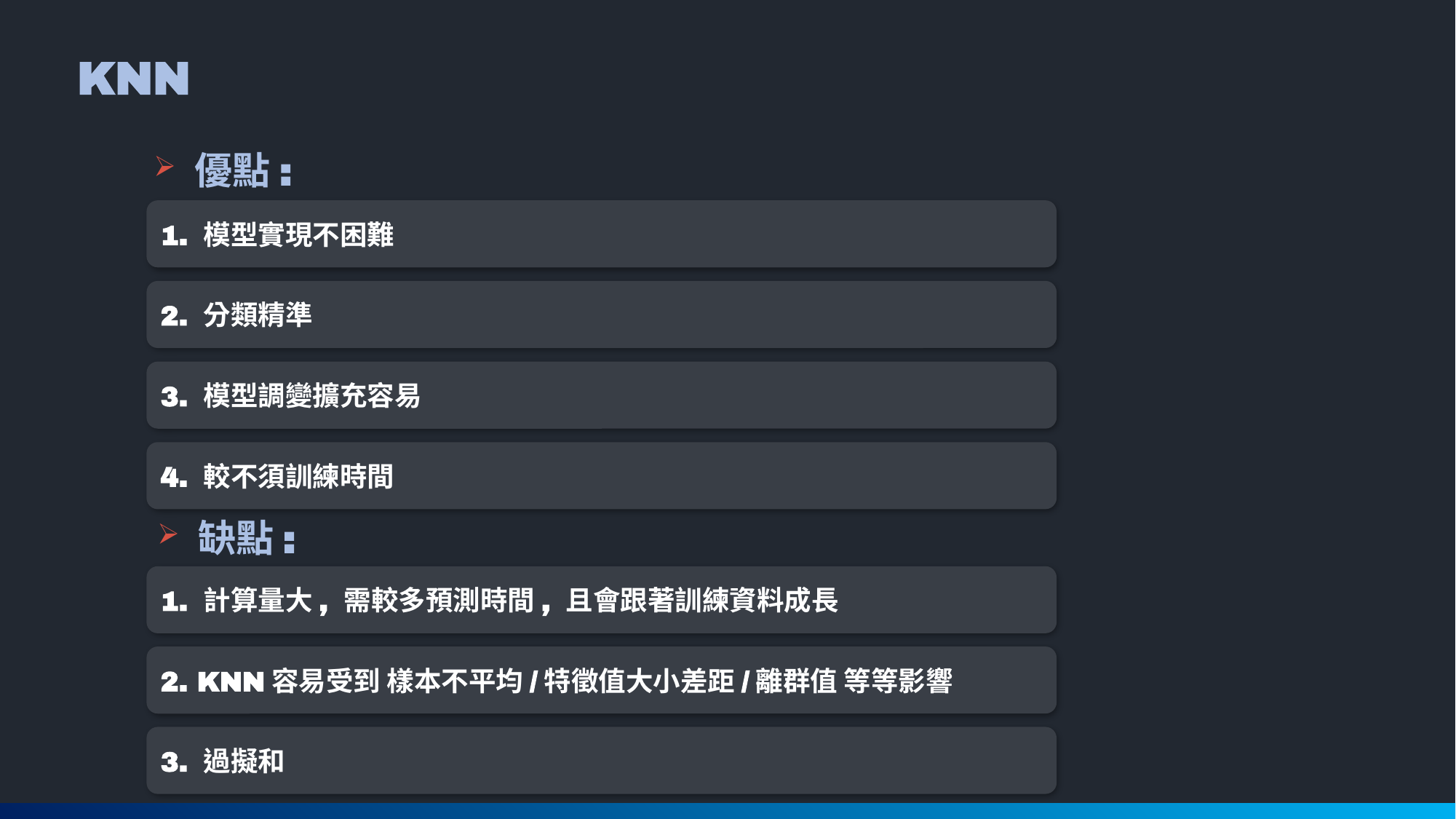

KNN
優點:
1. 模型實現不困難
2. 分類精準
3. 模型調變擴充容易
4. 較不須訓練時間
缺點:
1. 計算量大, 需較多預測時間, 且會跟著訓練資料成長
2. KNN容易受到 樣本不平均/特徵值大小差距/離群值 等等影響
3. 過擬和